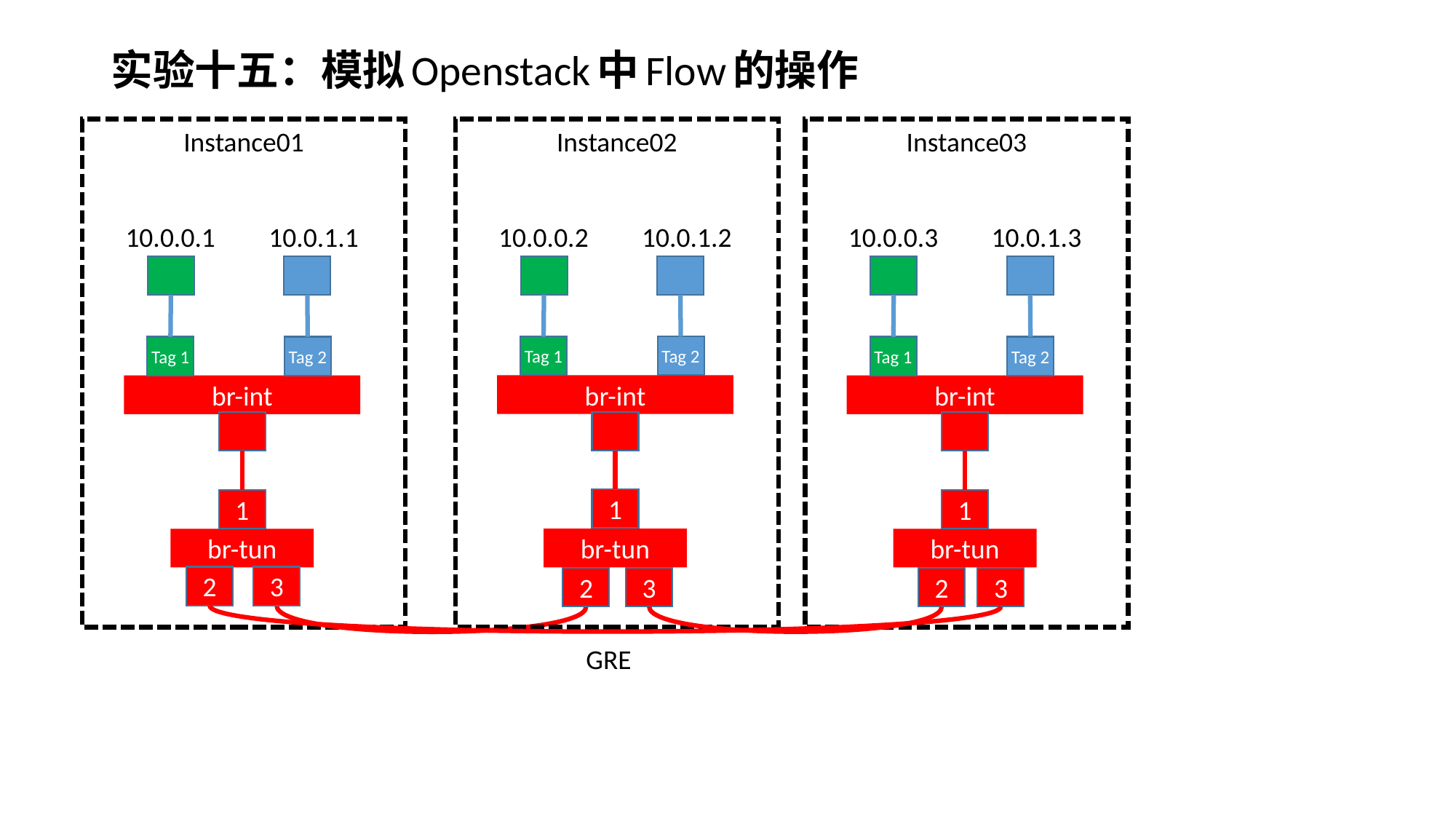

# 实验十五：模拟Openstack中Flow的操作
Instance02
Instance01
Instance03
10.0.0.2
10.0.1.2
10.0.0.1
10.0.1.1
10.0.0.3
10.0.1.3

Tag 1
Tag 2
Tag 1
Tag 2
Tag 1
Tag 2
br-int
br-int
br-int

1
1
1
br-tun
br-tun
br-tun
2
3
3
3
2
2
GRE